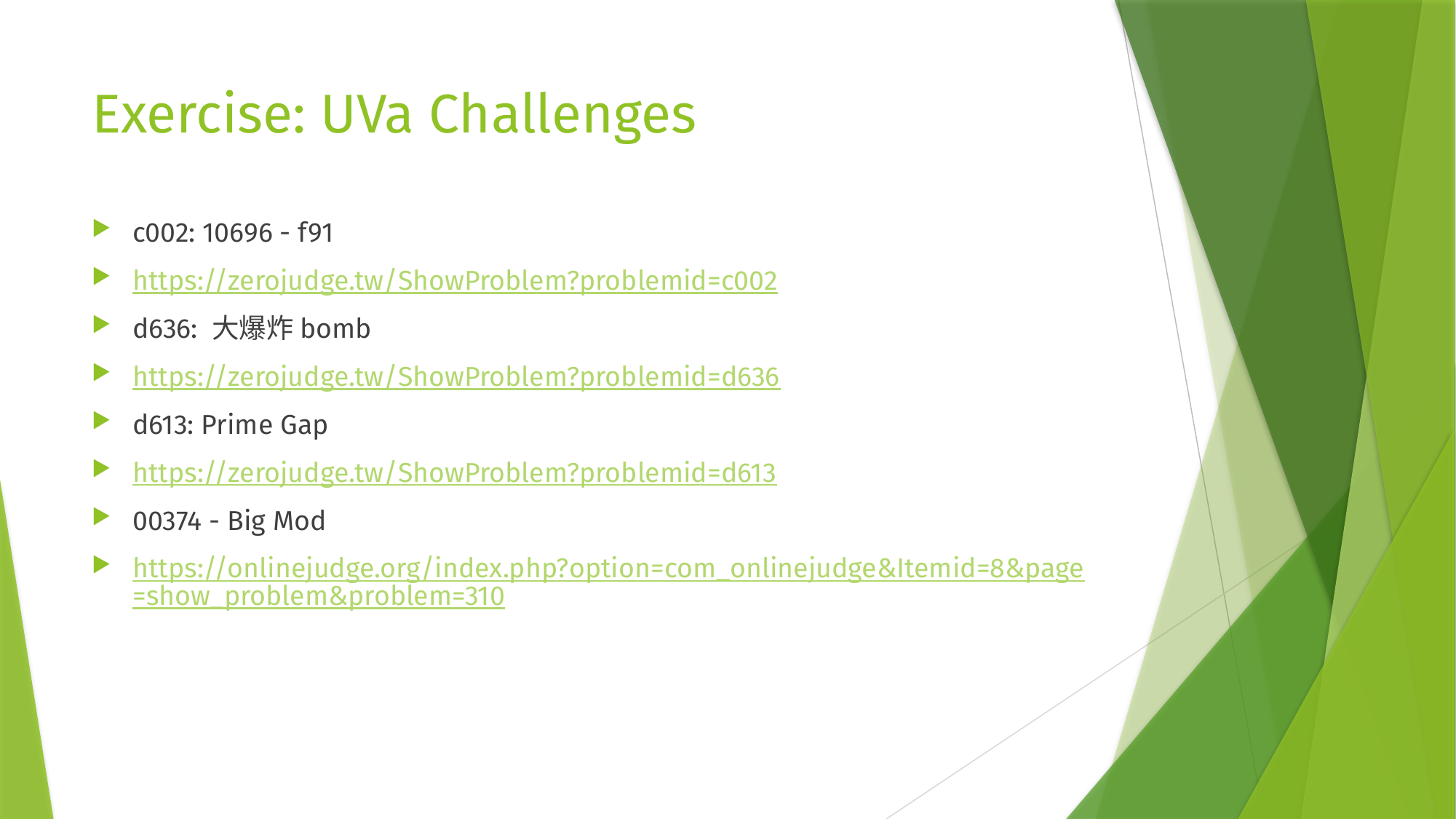

# Exercise: UVa Challenges
c002: 10696 - f91
https://zerojudge.tw/ShowProblem?problemid=c002
d636: 大爆炸bomb
https://zerojudge.tw/ShowProblem?problemid=d636
d613: Prime Gap
https://zerojudge.tw/ShowProblem?problemid=d613
00374 - Big Mod
https://onlinejudge.org/index.php?option=com_onlinejudge&Itemid=8&page=show_problem&problem=310